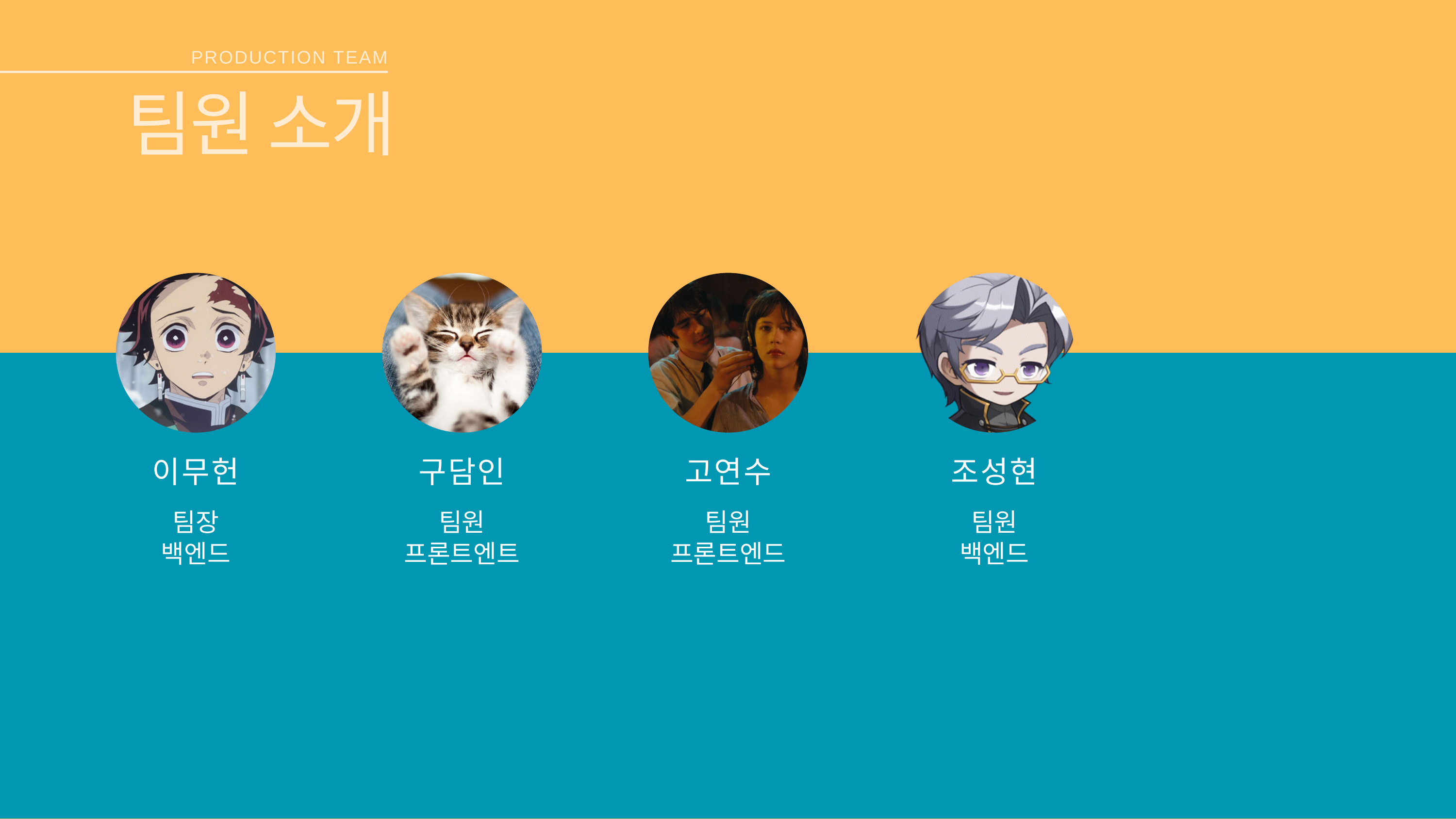

PRODUCTION TEAM

팀원 소개

이무헌
구담인
고연수
조성현

팀장
백엔드
팀원
프론트엔트
팀원
프론트엔드
팀원
백엔드